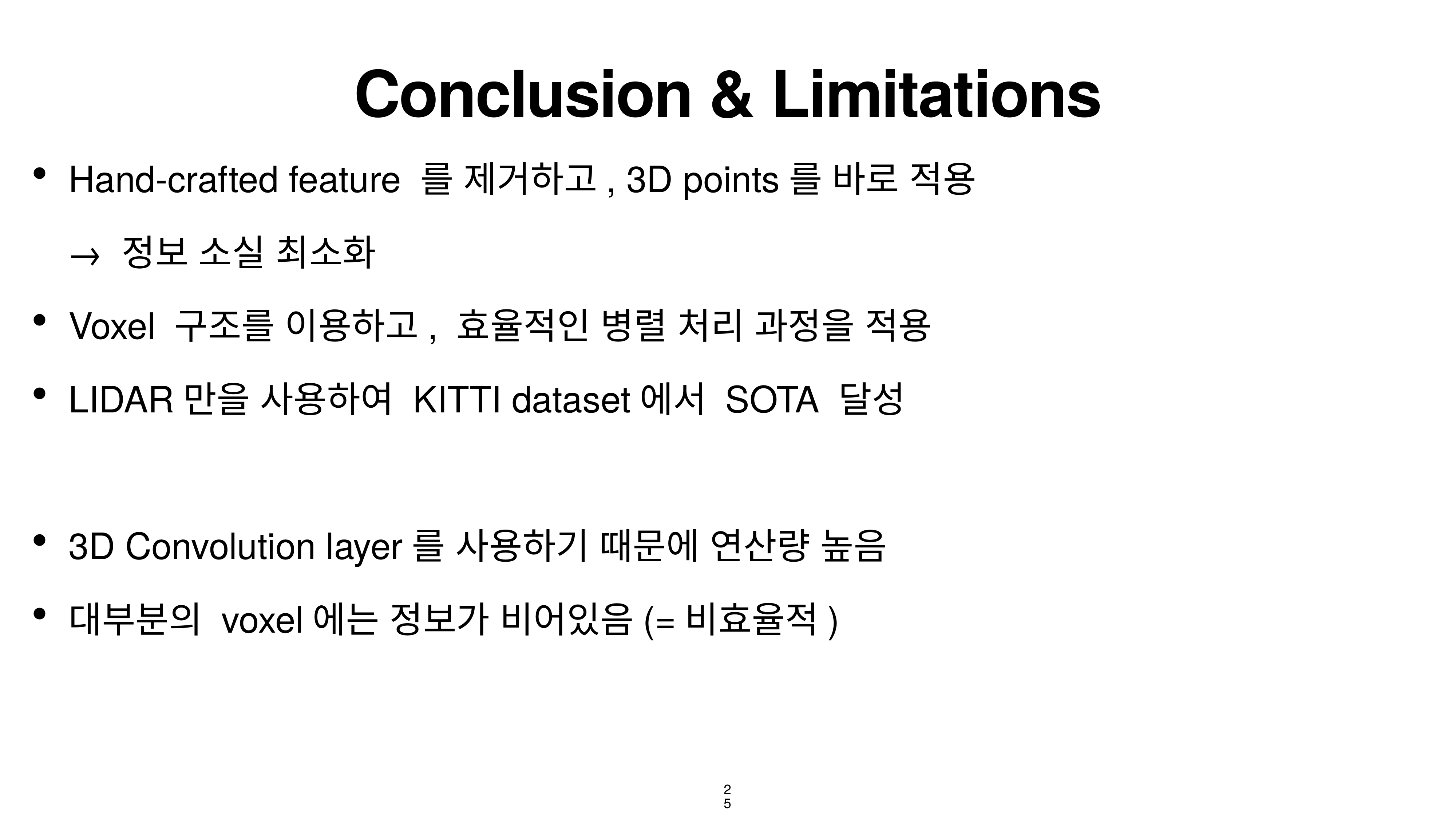

# Conclusion & Limitations
Hand-crafted feature 를 제거하고, 3D points를 바로 적용
→ 정보 소실 최소화
Voxel 구조를 이용하고, 효율적인 병렬 처리 과정을 적용
LIDAR만을 사용하여 KITTI dataset에서 SOTA 달성

3D Convolution layer를 사용하기 때문에 연산량 높음
대부분의 voxel에는 정보가 비어있음(=비효율적)

25